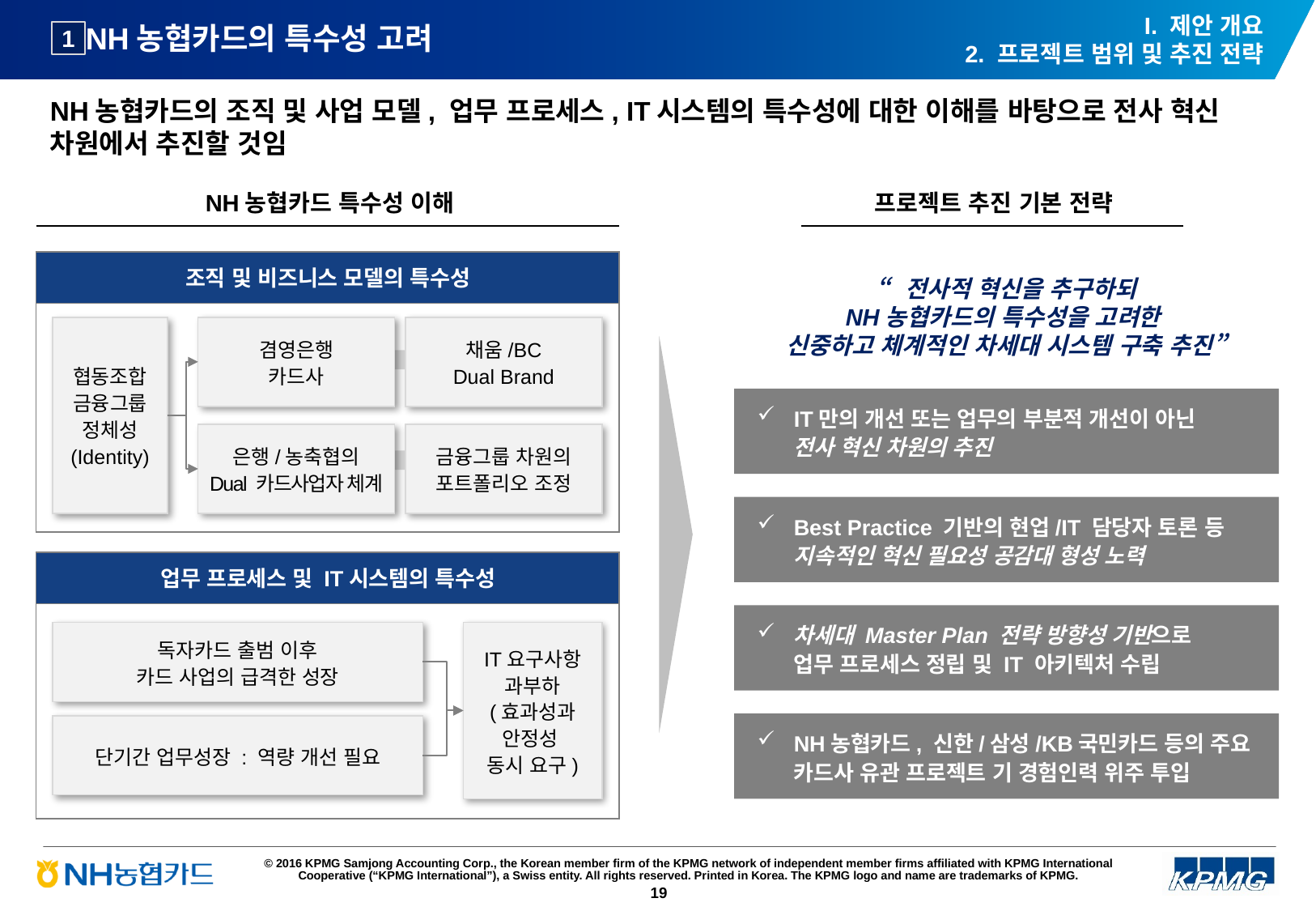

# NH농협카드의 특수성 고려
I. 제안 개요
2. 프로젝트 범위 및 추진 전략
1
NH농협카드의 조직 및 사업 모델, 업무 프로세스, IT시스템의 특수성에 대한 이해를 바탕으로 전사 혁신 차원에서 추진할 것임
NH농협카드 특수성 이해
프로젝트 추진 기본 전략
조직 및 비즈니스 모델의 특수성
“전사적 혁신을 추구하되
NH농협카드의 특수성을 고려한
신중하고 체계적인 차세대 시스템 구축 추진”

협동조합
금융그룹
정체성
(Identity)
겸영은행
카드사
채움/BC
Dual Brand

IT만의 개선 또는 업무의 부분적 개선이 아닌
전사 혁신 차원의 추진
은행/농축협의
Dual 카드사업자 체계
금융그룹 차원의
포트폴리오 조정

Best Practice 기반의 현업/IT 담당자 토론 등
지속적인 혁신 필요성 공감대 형성 노력

업무 프로세스 및 IT시스템의 특수성

차세대 Master Plan 전략 방향성 기반으로
업무 프로세스 정립 및 IT 아키텍처 수립
독자카드 출범 이후
카드 사업의 급격한 성장
IT요구사항 과부하
(효과성과 안정성
동시 요구)
NH농협카드, 신한/삼성/KB국민카드 등의 주요 카드사 유관 프로젝트 기 경험인력 위주 투입
단기간 업무성장 : 역량 개선 필요